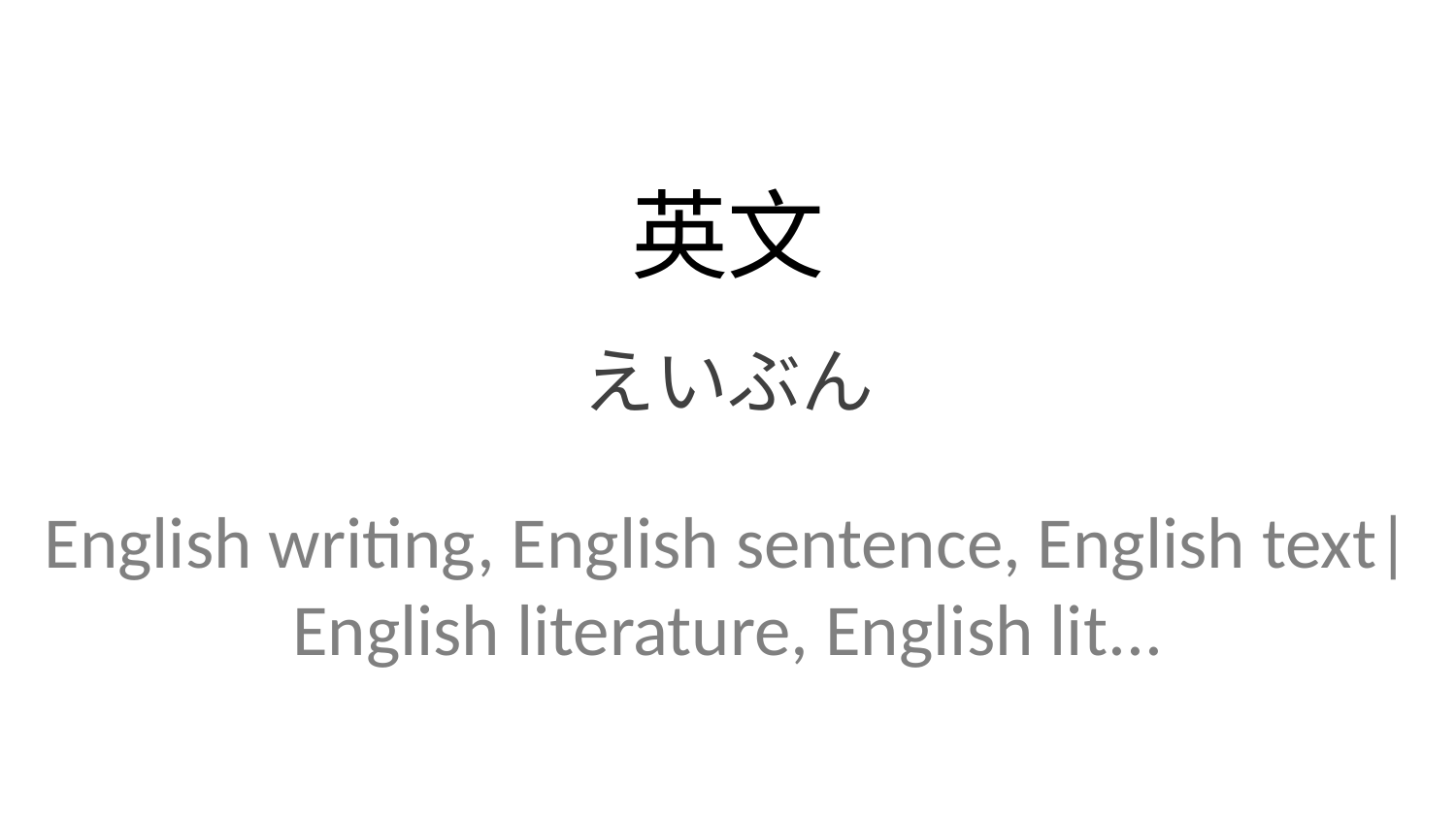

英文

えいぶん
English writing, English sentence, English text| English literature, English lit...